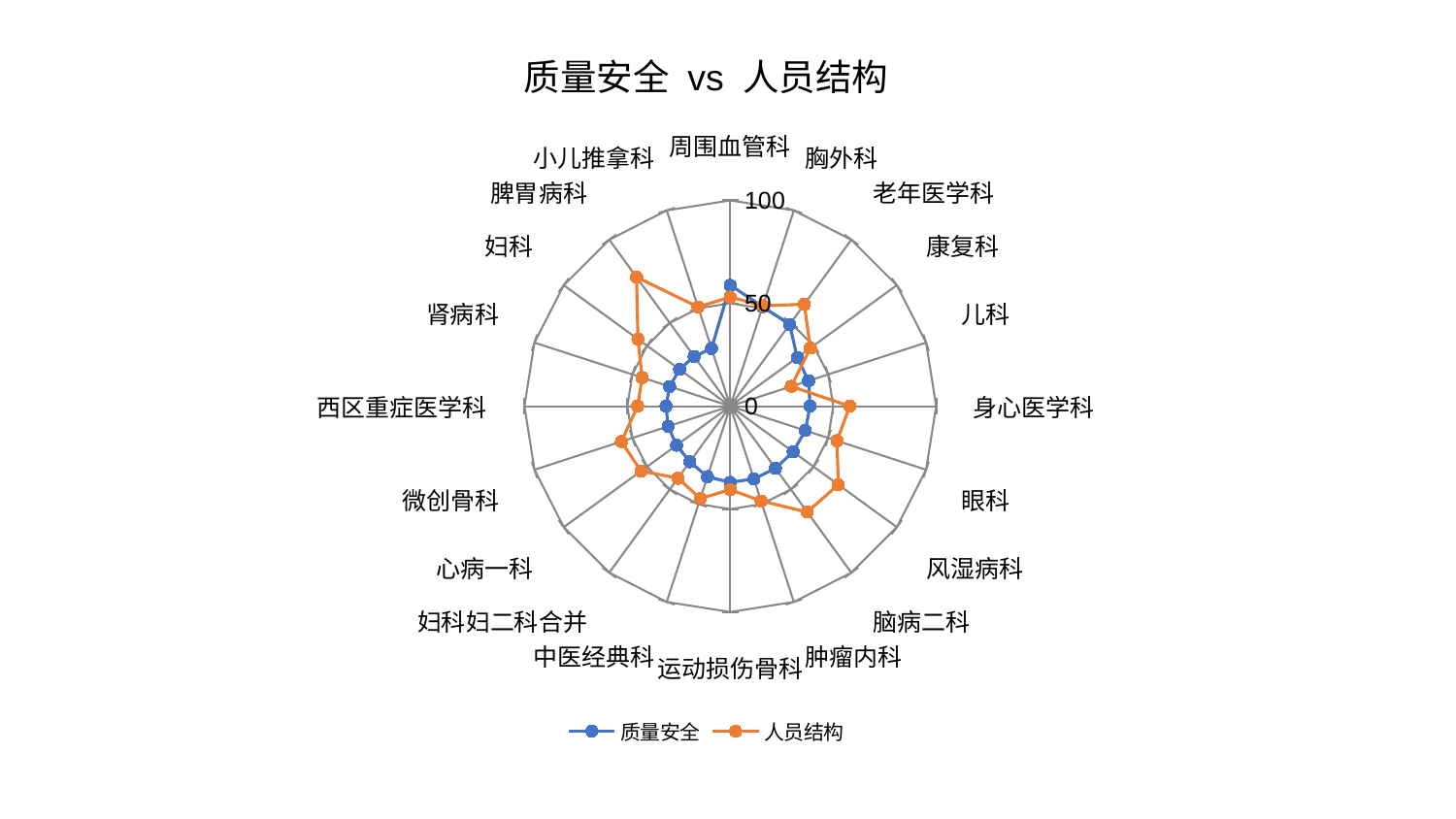

### Chart: 质量安全 vs 人员结构

| Category | 质量安全 | 人员结构 |
|---|---|---|
| 周围血管科 | 58.742418471370755 | 53.04701292973347 |
| 胸外科 | 50.85539456004875 | 51.293535364081066 |
| 老年医学科 | 49.089216686468816 | 61.233123093266435 |
| 康复科 | 40.21889342498635 | 48.04127356604643 |
| 儿科 | 39.972910787463846 | 31.138281367985346 |
| 身心医学科 | 38.77283508899379 | 58.04216328679877 |
| 眼科 | 38.29434091095412 | 54.47830612845732 |
| 风湿病科 | 37.74855097918088 | 64.8673461326679 |
| 脑病二科 | 37.33878885776824 | 63.57143748218535 |
| 肿瘤内科 | 37.14512910441274 | 48.41847865748172 |
| 运动损伤骨科 | 37.05017577263199 | 40.5530025453713 |
| 中医经典科 | 36.02015241010564 | 47.16770307055364 |
| 妇科妇二科合并 | 33.395321448289785 | 43.25050120091151 |
| 心病一科 | 32.28265292447558 | 53.66115509265036 |
| 微创骨科 | 31.785215843268798 | 55.60411228853651 |
| 西区重症医学科 | 31.21742637463558 | 45.02672127154376 |
| 肾病科 | 30.995349270072474 | 45.03792985241226 |
| 妇科 | 30.43459528384965 | 55.44203059341581 |
| 脾胃病科 | 29.900371168451944 | 77.46328253721036 |
| 小儿推拿科 | 29.48510064370788 | 50.680691147098045 |
7